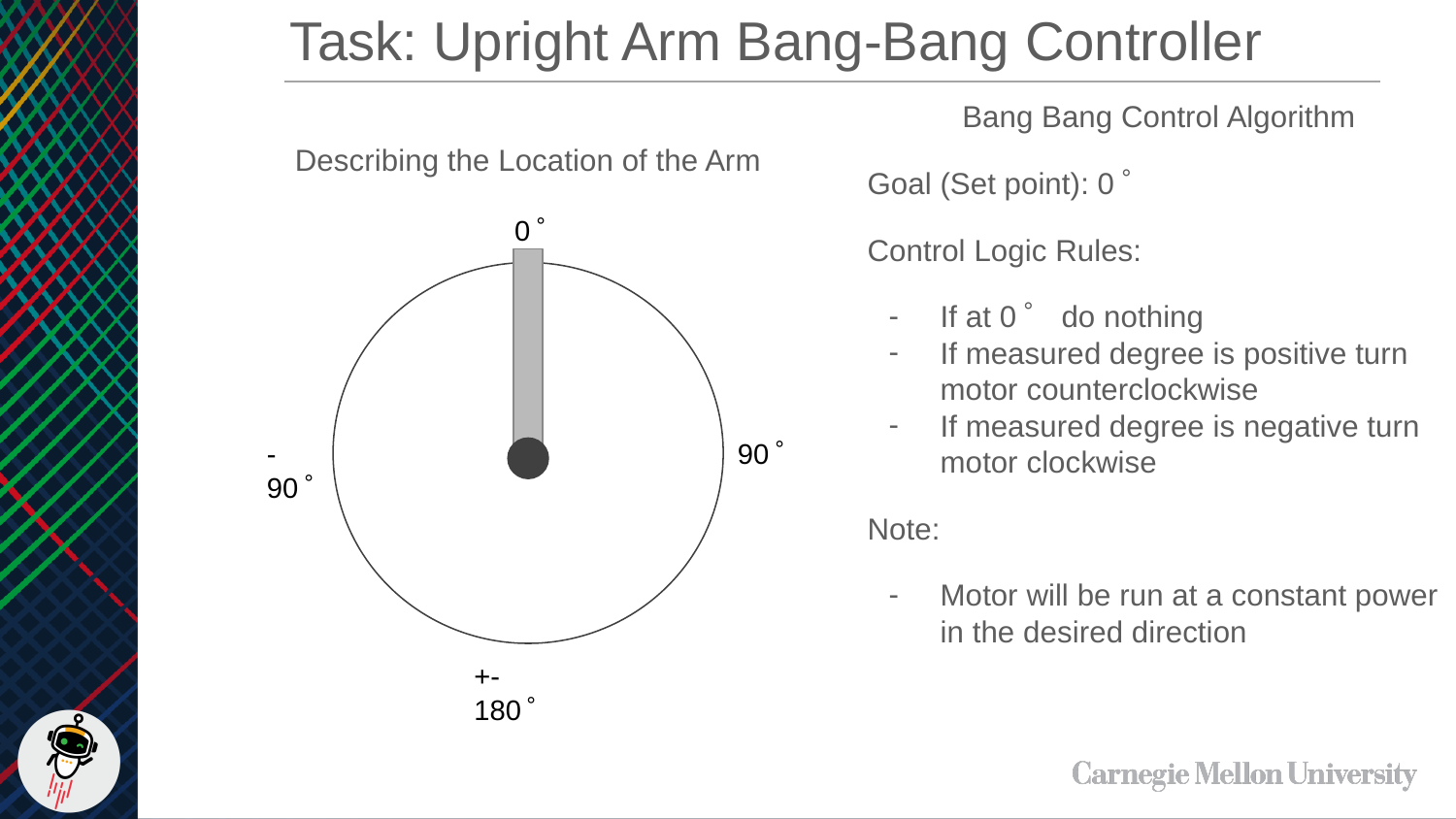

Task: Upright Arm Bang-Bang Controller
Bang Bang Control Algorithm
Goal (Set point): 0゜
Control Logic Rules:
If at 0゜do nothing
If measured degree is positive turn motor counterclockwise
If measured degree is negative turn motor clockwise
Note:
Motor will be run at a constant power in the desired direction

Describing the Location of the Arm
0゜

-90゜
90゜
+-180゜